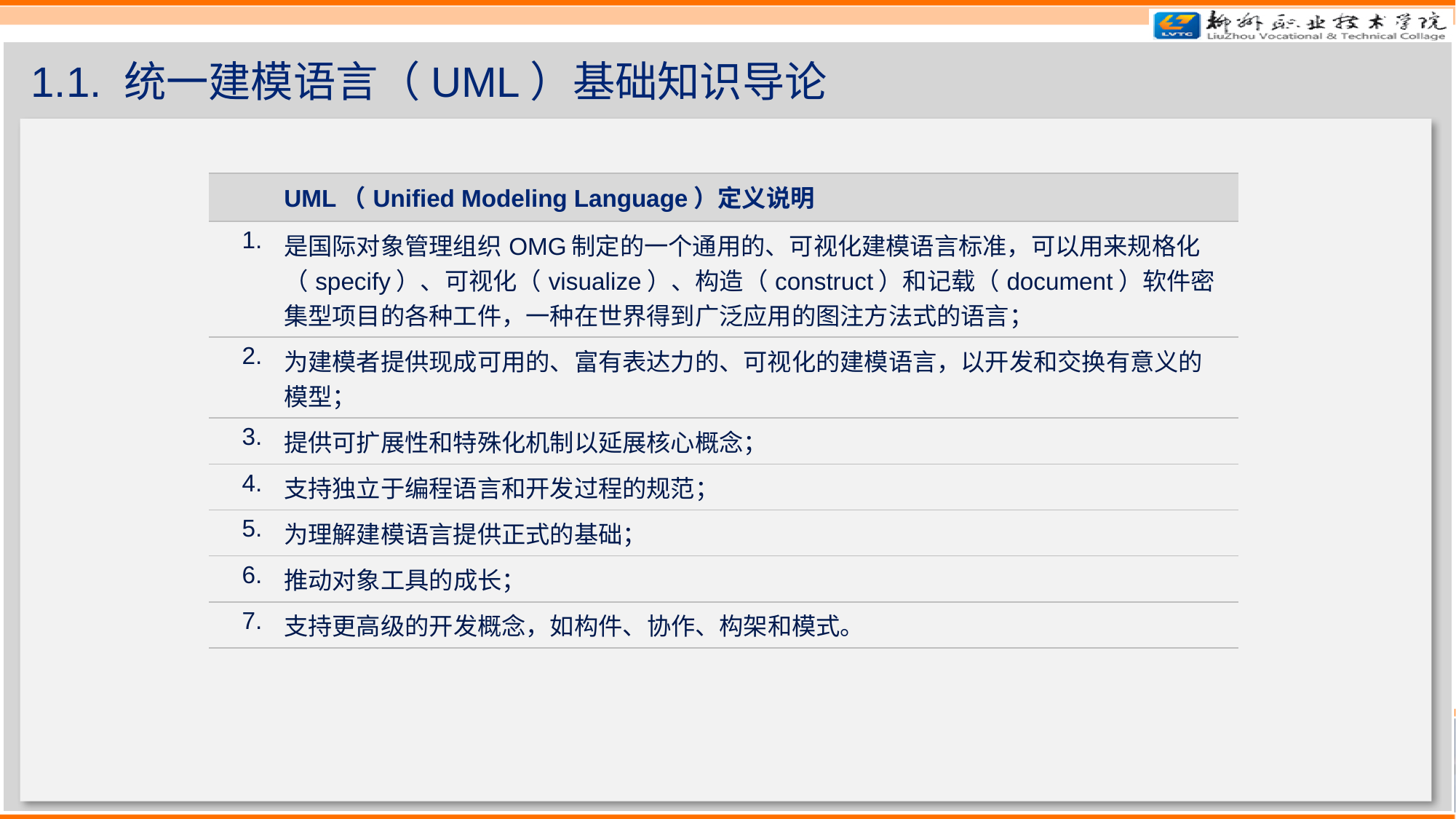

# 1.1. 统一建模语言（UML）基础知识导论
|  | UML（Unified Modeling Language）定义说明 |
| --- | --- |
| 1. | 是国际对象管理组织OMG制定的一个通用的、可视化建模语言标准，可以用来规格化（specify）、可视化（visualize）、构造（construct）和记载（document）软件密集型项目的各种工件，一种在世界得到广泛应用的图注方法式的语言； |
| 2. | 为建模者提供现成可用的、富有表达力的、可视化的建模语言，以开发和交换有意义的模型； |
| 3. | 提供可扩展性和特殊化机制以延展核心概念； |
| 4. | 支持独立于编程语言和开发过程的规范； |
| 5. | 为理解建模语言提供正式的基础； |
| 6. | 推动对象工具的成长； |
| 7. | 支持更高级的开发概念，如构件、协作、构架和模式。 |